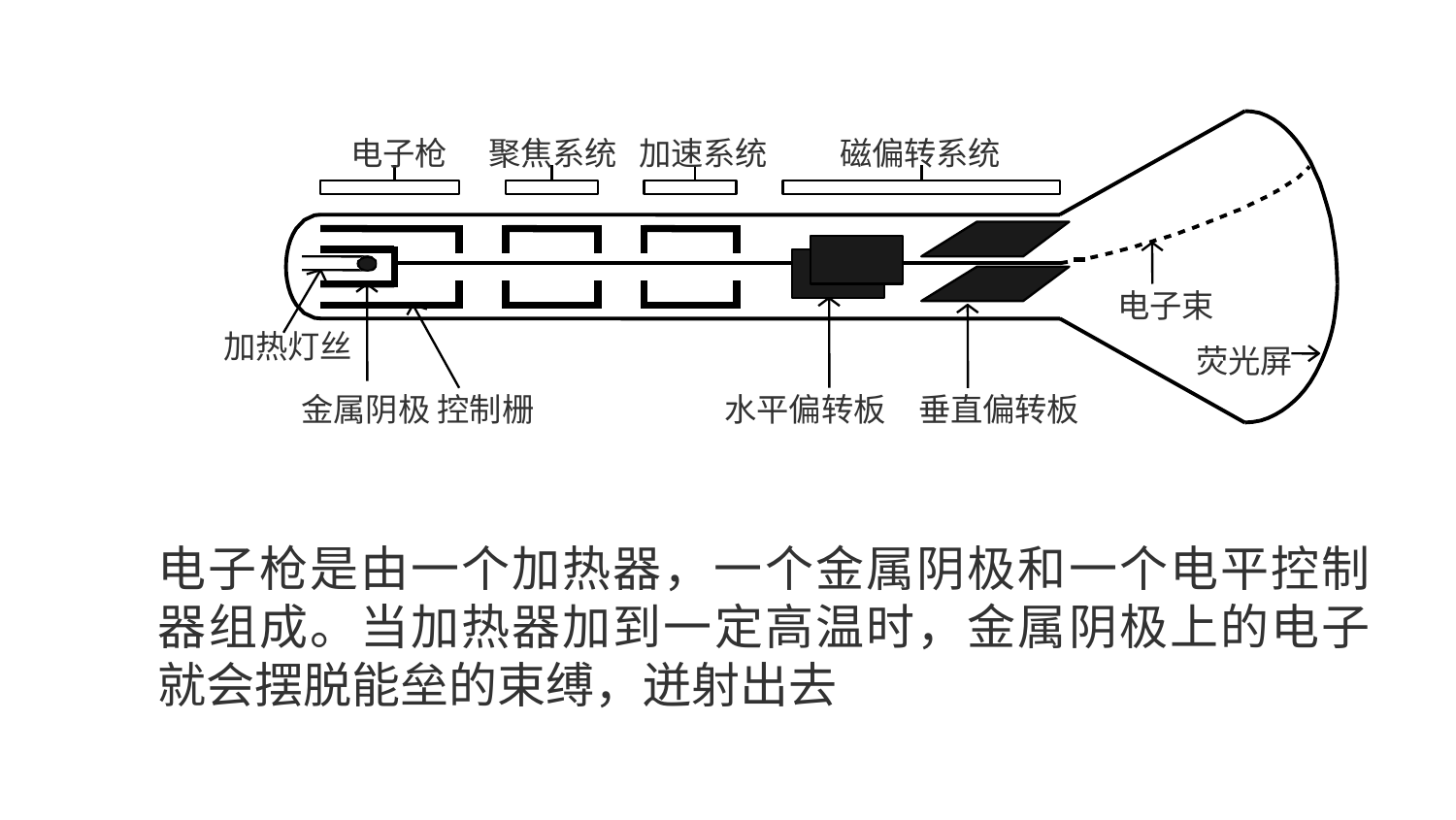

# 电子枪	聚焦系统
加速系统
磁偏转系统

电子束
荧光屏

加热灯丝

金属阴极 控制栅
水平偏转板
垂直偏转板
电子枪是由一个加热器，一个金属阴极和一个电平控制器组成。当加热器加到一定高温时，金属阴极上的电子就会摆脱能垒的束缚，迸射出去